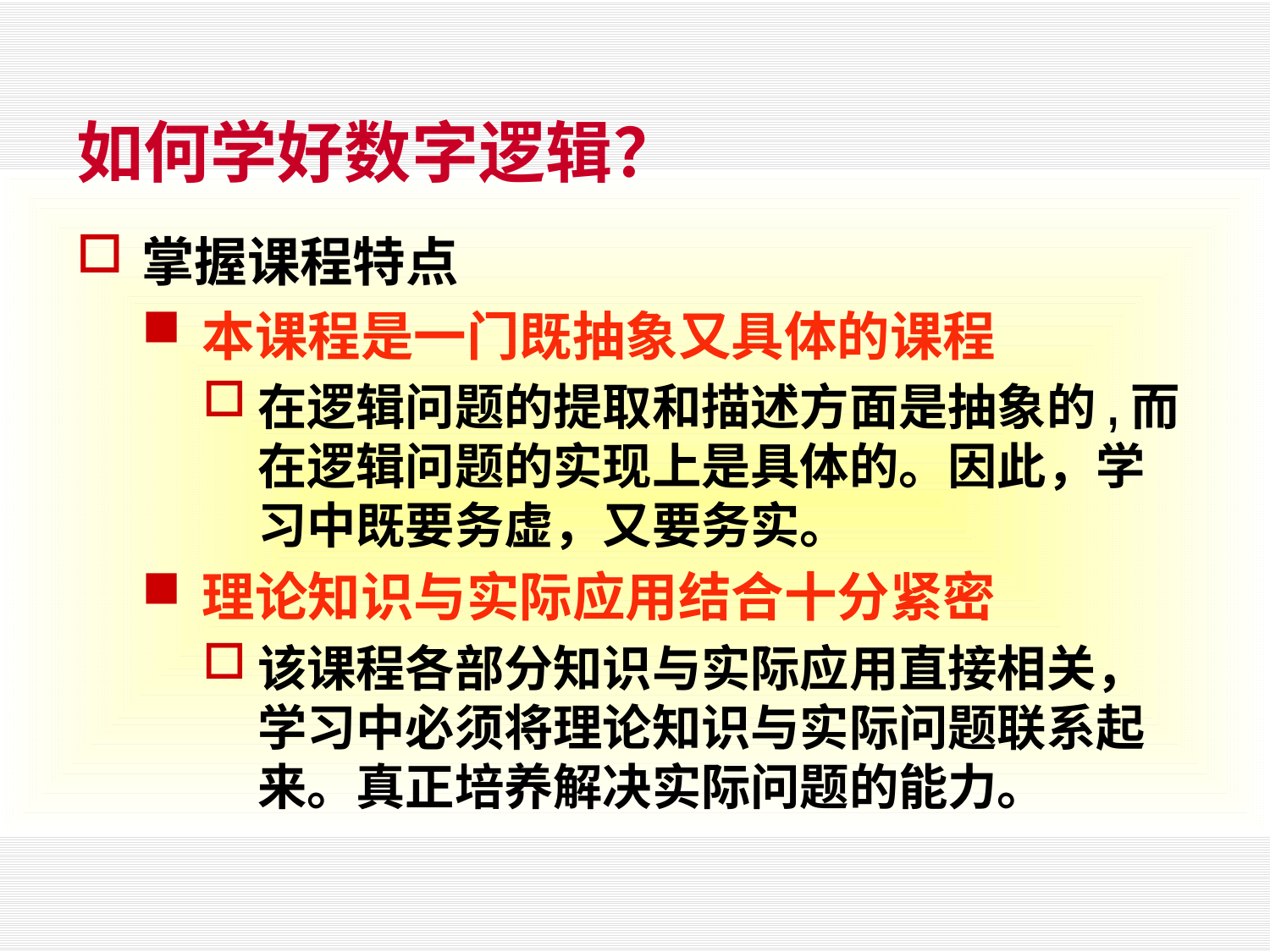

# 如何学好数字逻辑？
掌握课程特点
本课程是一门既抽象又具体的课程
在逻辑问题的提取和描述方面是抽象的,而在逻辑问题的实现上是具体的。因此，学习中既要务虚，又要务实。
理论知识与实际应用结合十分紧密
该课程各部分知识与实际应用直接相关，学习中必须将理论知识与实际问题联系起来。真正培养解决实际问题的能力。